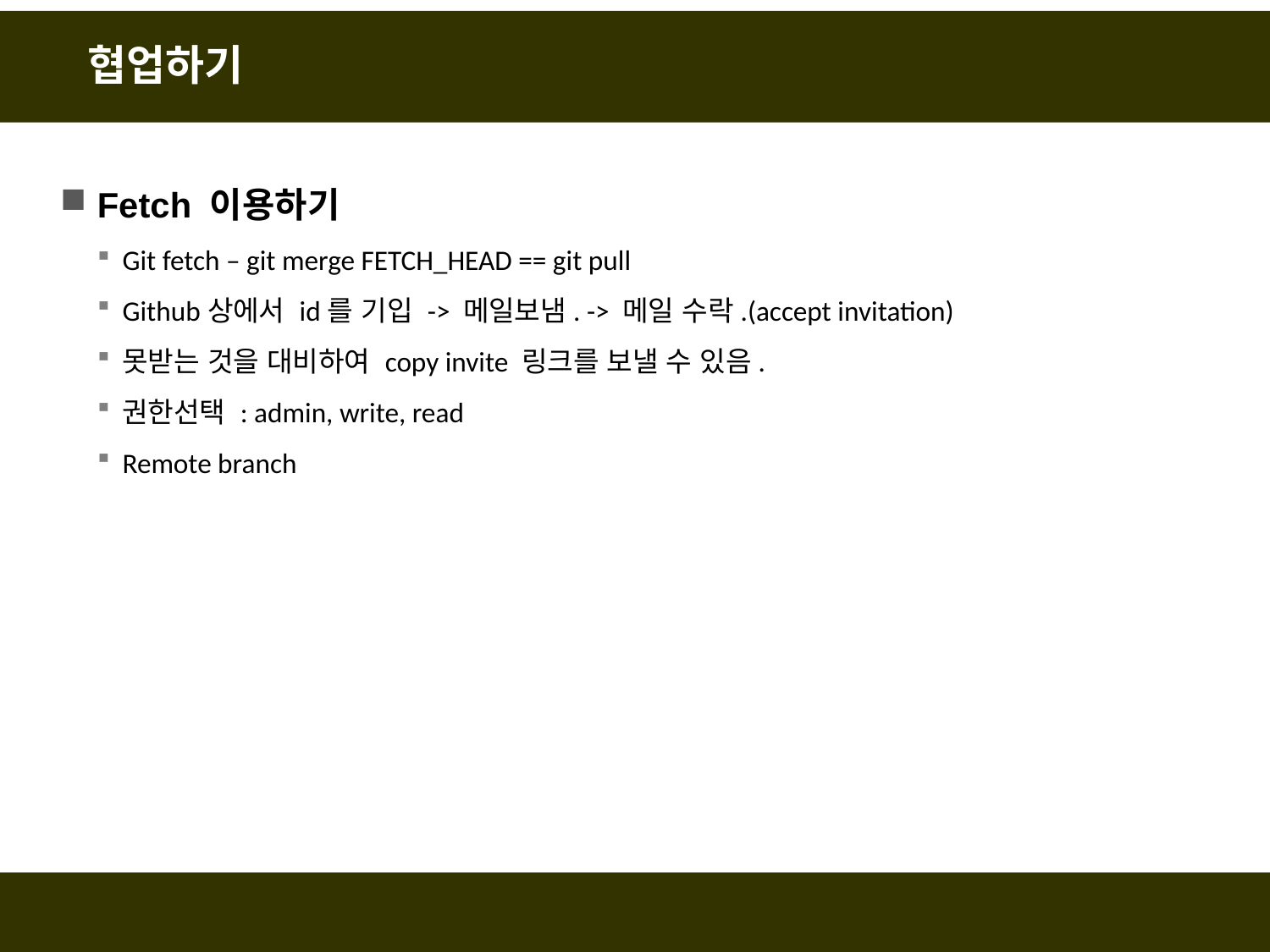

# 협업하기
Fetch 이용하기
Git fetch – git merge FETCH_HEAD == git pull
Github상에서 id를 기입 -> 메일보냄. -> 메일 수락.(accept invitation)
못받는 것을 대비하여 copy invite 링크를 보낼 수 있음.
권한선택 : admin, write, read
Remote branch